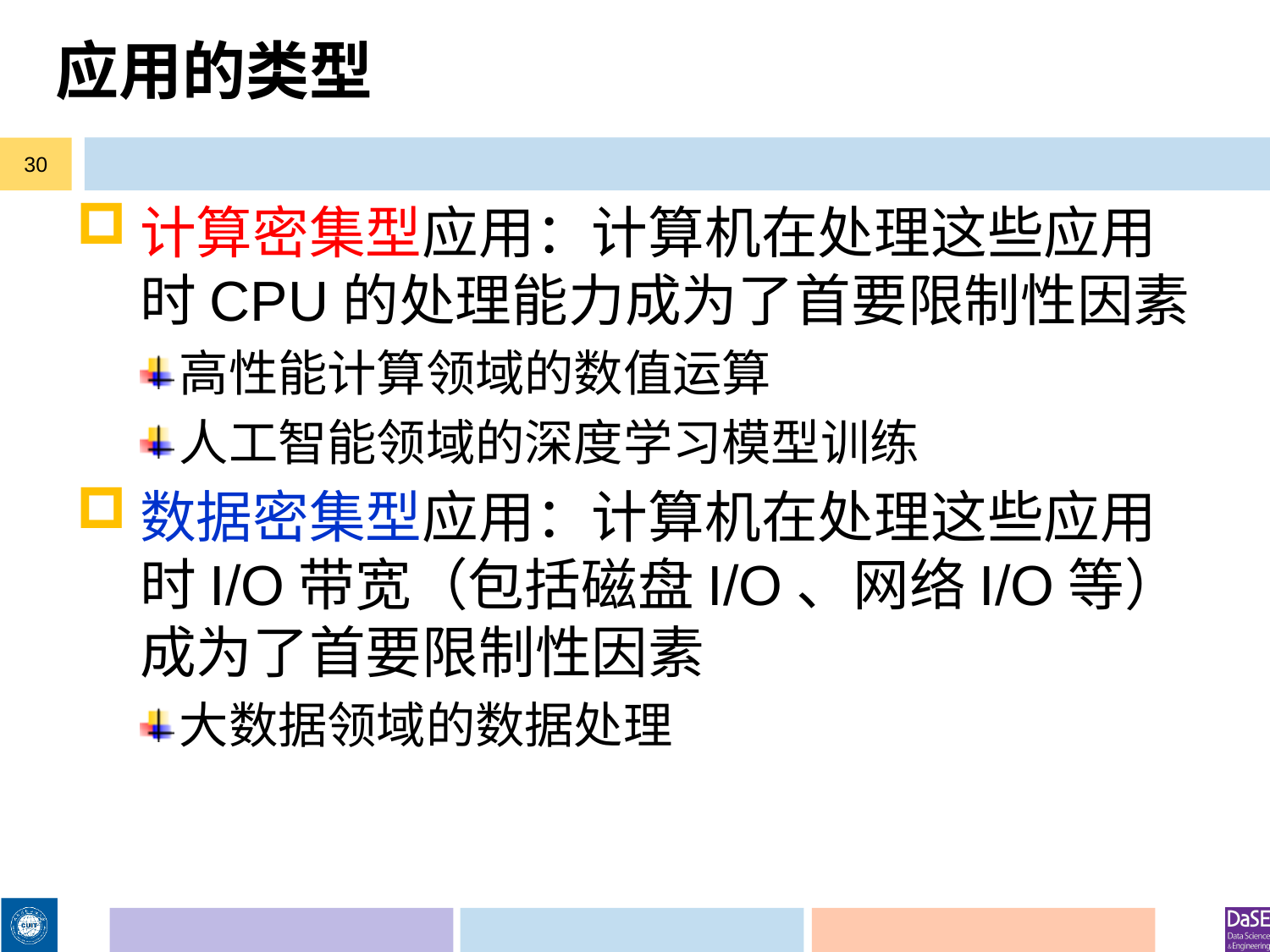

# 应用的类型
30
计算密集型应用：计算机在处理这些应用时CPU的处理能力成为了首要限制性因素
高性能计算领域的数值运算
人工智能领域的深度学习模型训练
数据密集型应用：计算机在处理这些应用时I/O带宽（包括磁盘I/O、网络I/O等）成为了首要限制性因素
大数据领域的数据处理